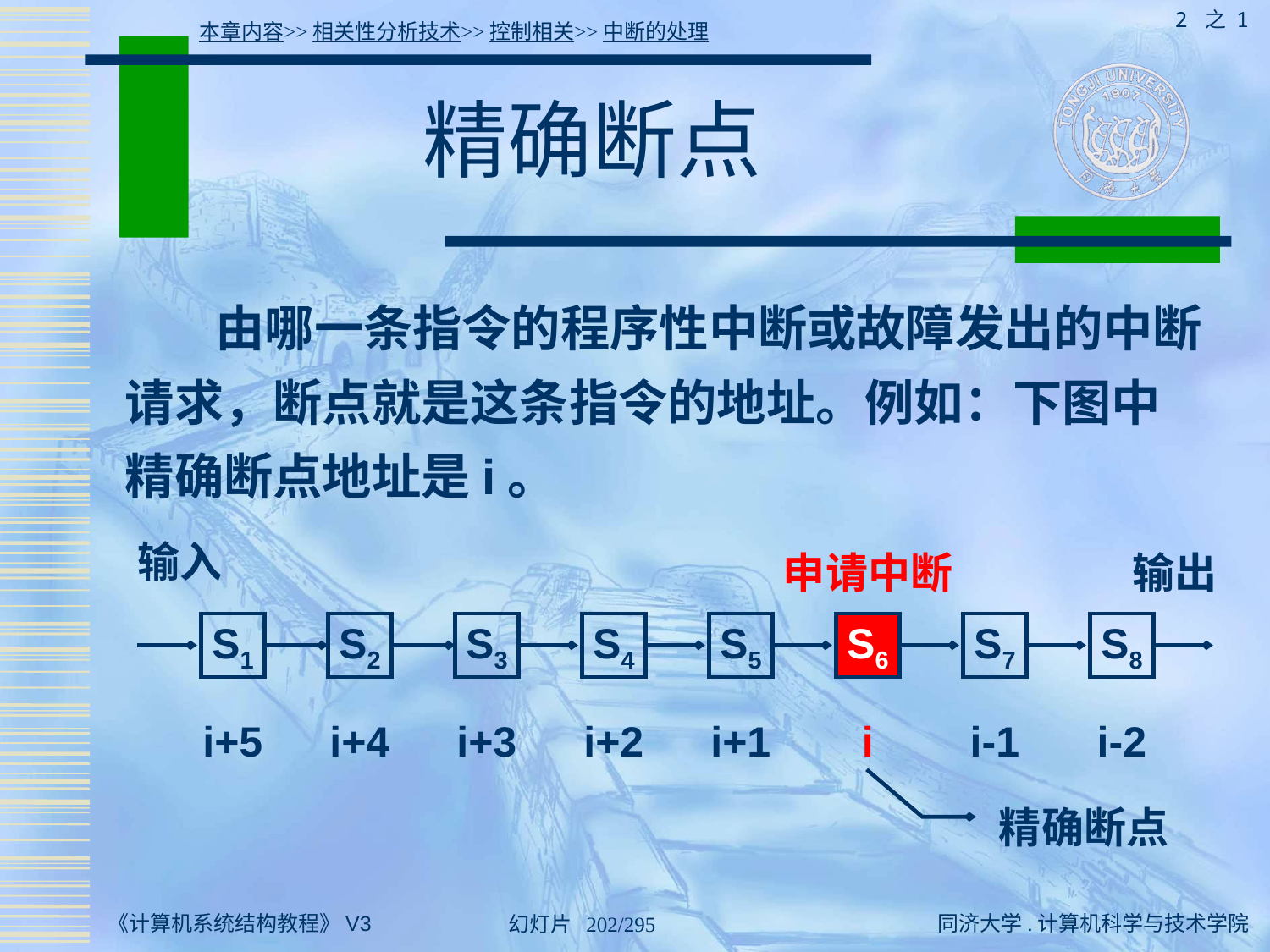

2 之 1
本章内容>>相关性分析技术>>控制相关>>中断的处理
# 精确断点
       由哪一条指令的程序性中断或故障发出的中断请求，断点就是这条指令的地址。例如：下图中精确断点地址是i。
输入
申请中断
输出
S1
S2
S3
S4
S5
S6
S7
S8
i+5
i+4
i+3
i+2
i+1
i
i-1
i-2
精确断点